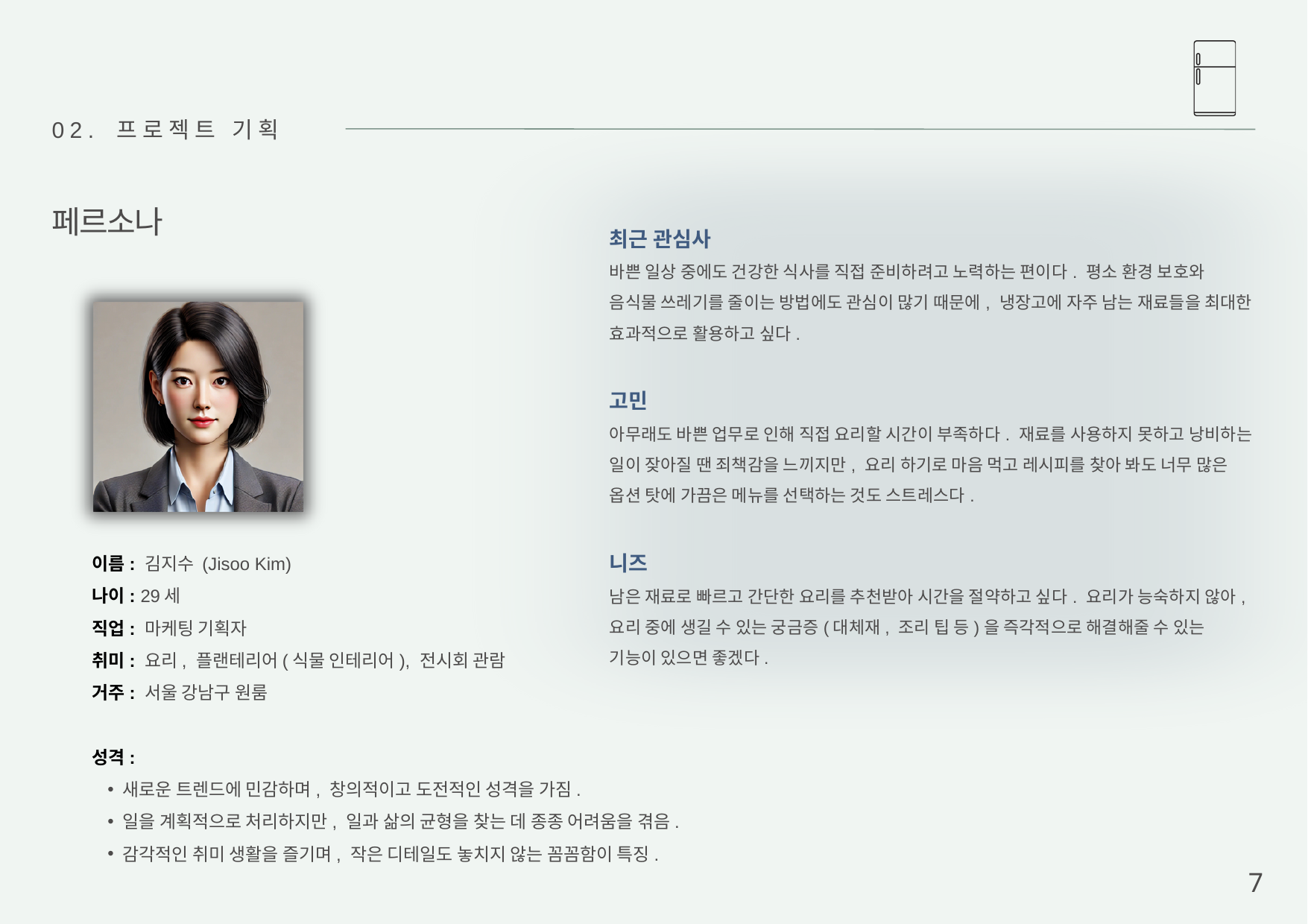

02. 프로젝트 기획

최근 관심사
바쁜 일상 중에도 건강한 식사를 직접 준비하려고 노력하는 편이다. 평소 환경 보호와 음식물 쓰레기를 줄이는 방법에도 관심이 많기 때문에, 냉장고에 자주 남는 재료들을 최대한 효과적으로 활용하고 싶다.

고민
아무래도 바쁜 업무로 인해 직접 요리할 시간이 부족하다. 재료를 사용하지 못하고 낭비하는 일이 잦아질 땐 죄책감을 느끼지만, 요리 하기로 마음 먹고 레시피를 찾아 봐도 너무 많은 옵션 탓에 가끔은 메뉴를 선택하는 것도 스트레스다.

니즈
남은 재료로 빠르고 간단한 요리를 추천받아 시간을 절약하고 싶다. 요리가 능숙하지 않아, 요리 중에 생길 수 있는 궁금증(대체재, 조리 팁 등)을 즉각적으로 해결해줄 수 있는 기능이 있으면 좋겠다.
페르소나

이름: 김지수 (Jisoo Kim)
나이: 29세
직업: 마케팅 기획자
취미: 요리, 플랜테리어(식물 인테리어), 전시회 관람
거주: 서울 강남구 원룸

성격:
새로운 트렌드에 민감하며, 창의적이고 도전적인 성격을 가짐.
일을 계획적으로 처리하지만, 일과 삶의 균형을 찾는 데 종종 어려움을 겪음.
감각적인 취미 생활을 즐기며, 작은 디테일도 놓치지 않는 꼼꼼함이 특징.
7